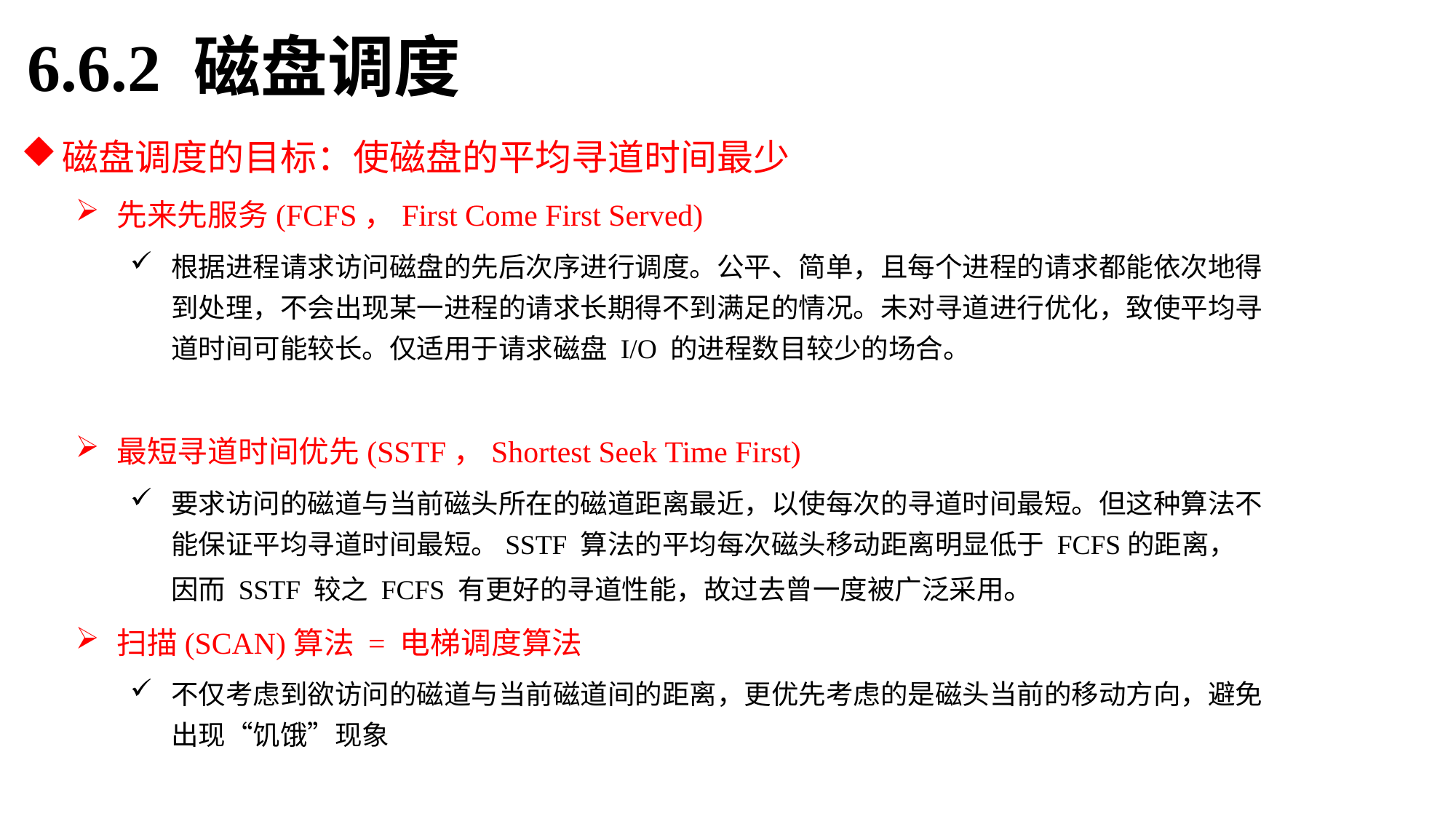

6.6.2 磁盘调度
磁盘调度的目标：使磁盘的平均寻道时间最少
先来先服务(FCFS，First Come First Served)
根据进程请求访问磁盘的先后次序进行调度。公平、简单，且每个进程的请求都能依次地得到处理，不会出现某一进程的请求长期得不到满足的情况。未对寻道进行优化，致使平均寻道时间可能较长。仅适用于请求磁盘 I/O 的进程数目较少的场合。

最短寻道时间优先(SSTF，Shortest Seek Time First)
要求访问的磁道与当前磁头所在的磁道距离最近，以使每次的寻道时间最短。但这种算法不能保证平均寻道时间最短。SSTF 算法的平均每次磁头移动距离明显低于 FCFS的距离，因而 SSTF 较之 FCFS 有更好的寻道性能，故过去曾一度被广泛采用。
扫描(SCAN)算法 = 电梯调度算法
不仅考虑到欲访问的磁道与当前磁道间的距离，更优先考虑的是磁头当前的移动方向，避免出现“饥饿”现象